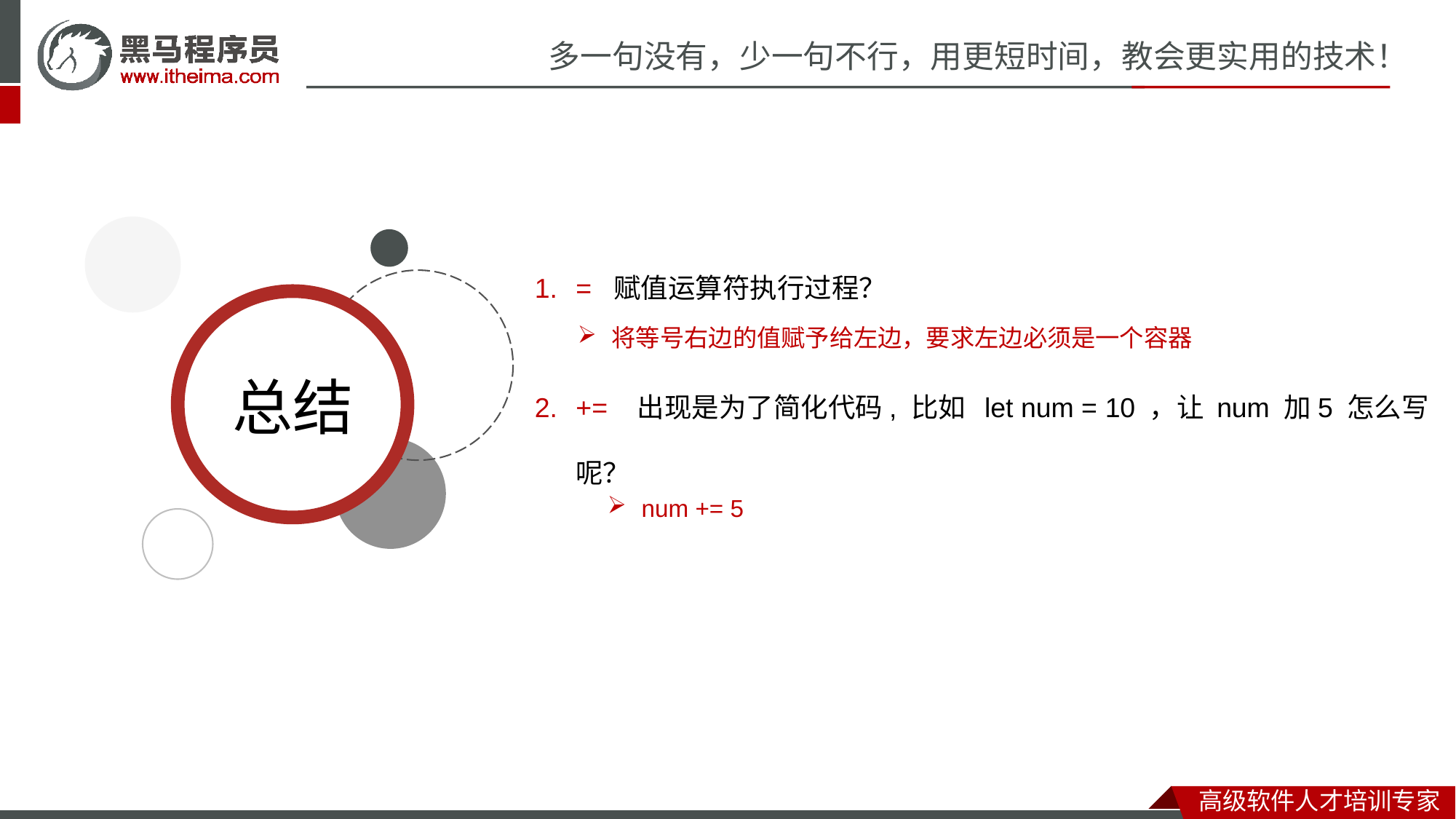

=  赋值运算符执行过程？
将等号右边的值赋予给左边，要求左边必须是一个容器
+=   出现是为了简化代码, 比如  let num = 10 ，让 num 加5 怎么写呢？
num += 5